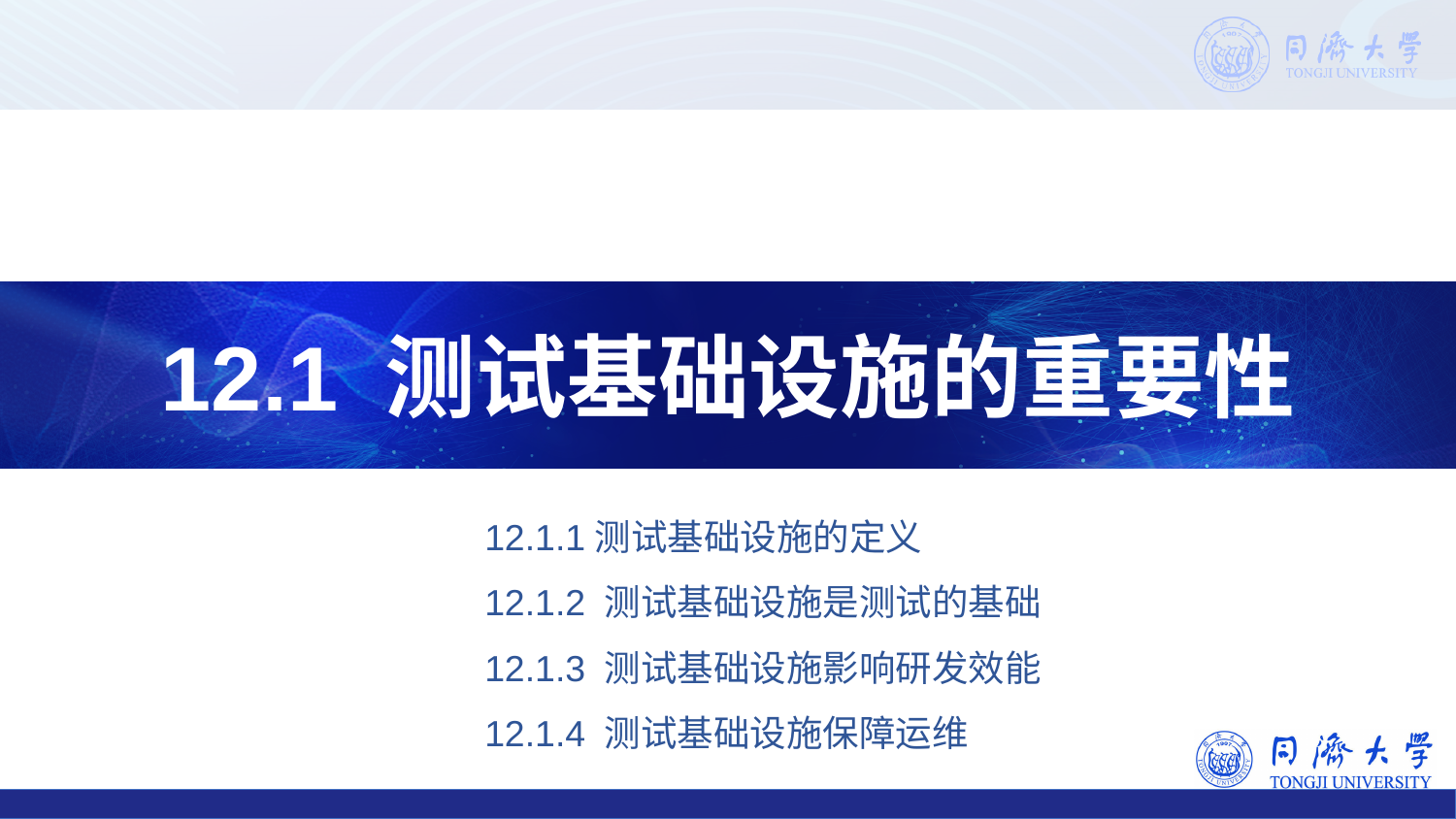

12.1 测试基础设施的重要性
12.1.1测试基础设施的定义
12.1.2 测试基础设施是测试的基础
12.1.3 测试基础设施影响研发效能
12.1.4 测试基础设施保障运维